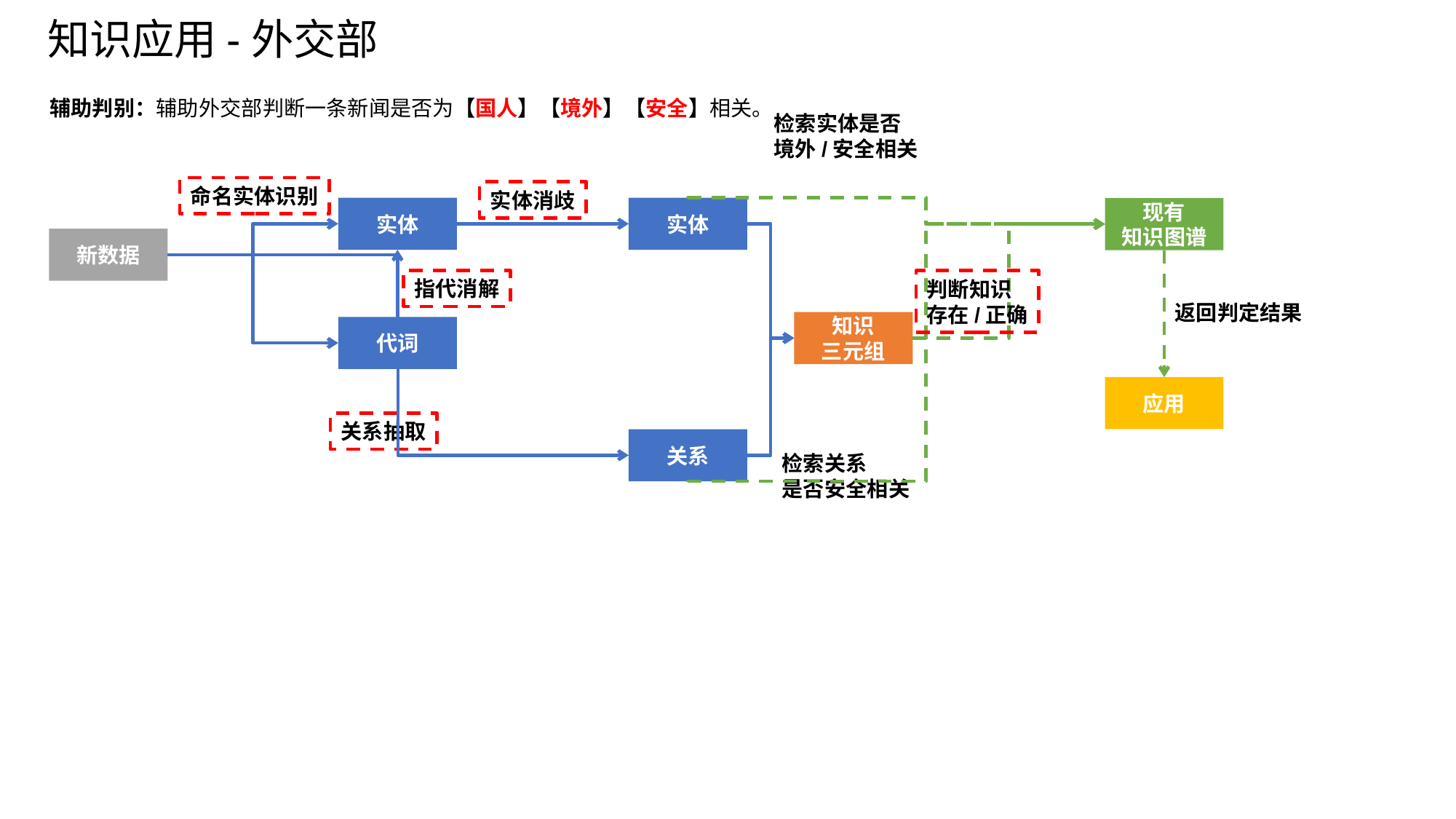

# 知识应用-外交部
辅助判别：辅助外交部判断一条新闻是否为【国人】【境外】【安全】相关。
检索实体是否
境外/安全相关
命名实体识别
实体消歧
实体
实体
现有
知识图谱
新数据
指代消解
判断知识
存在/正确
返回判定结果
知识
三元组
代词
应用
关系抽取
关系
检索关系
是否安全相关